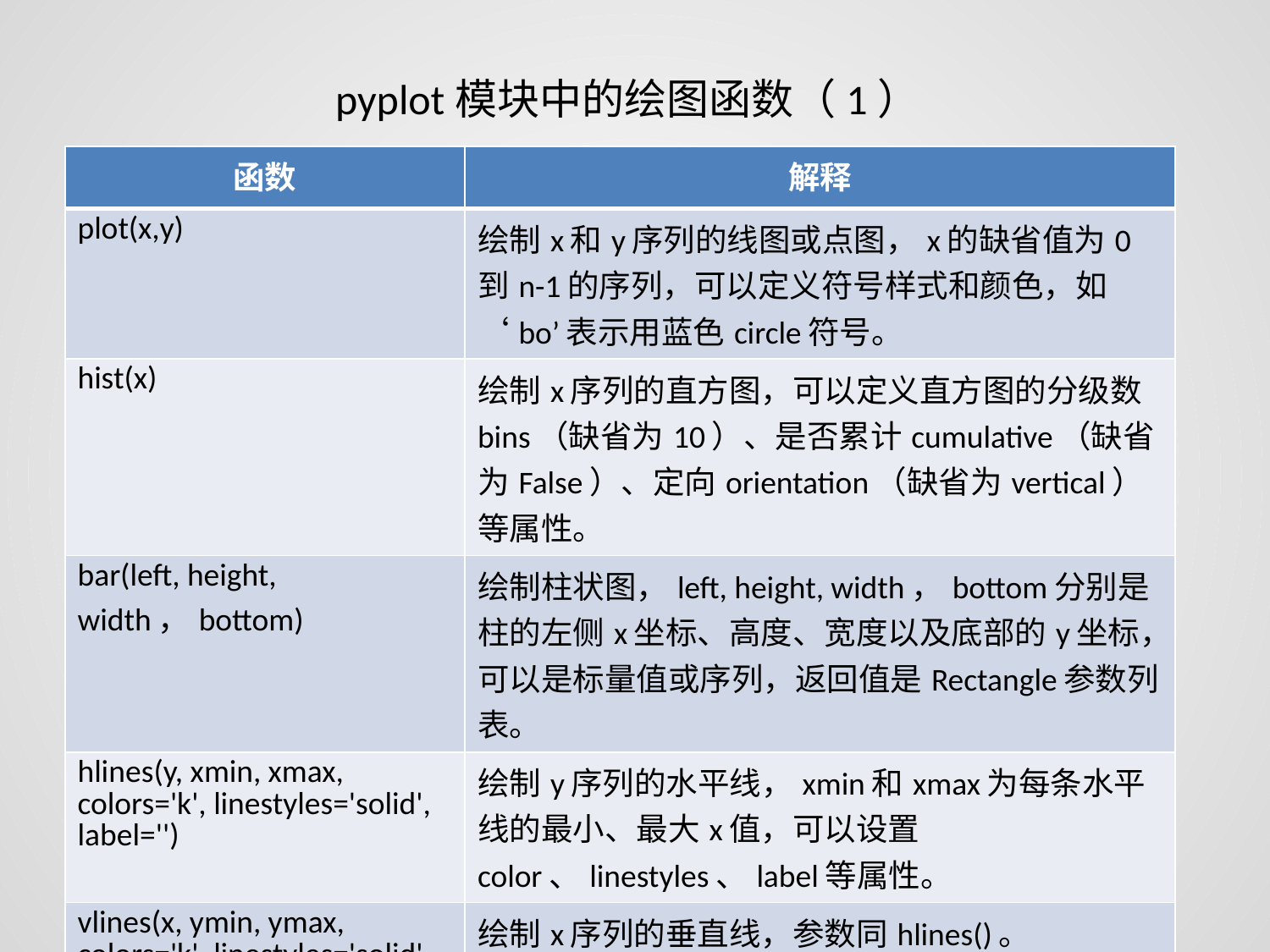

pyplot模块中的绘图函数（1）
| 函数 | 解释 |
| --- | --- |
| plot(x,y) | 绘制x和y序列的线图或点图，x的缺省值为0到n-1的序列，可以定义符号样式和颜色，如‘bo’表示用蓝色circle符号。 |
| hist(x) | 绘制x序列的直方图，可以定义直方图的分级数bins（缺省为10）、是否累计cumulative（缺省为False）、定向orientation（缺省为vertical）等属性。 |
| bar(left, height, width，bottom) | 绘制柱状图，left, height, width，bottom分别是柱的左侧x坐标、高度、宽度以及底部的y坐标，可以是标量值或序列，返回值是Rectangle参数列表。 |
| hlines(y, xmin, xmax, colors='k', linestyles='solid', label='') | 绘制y序列的水平线，xmin和xmax为每条水平线的最小、最大x值，可以设置color、linestyles、label等属性。 |
| vlines(x, ymin, ymax, colors='k', linestyles='solid', label='') | 绘制x序列的垂直线，参数同hlines()。 |